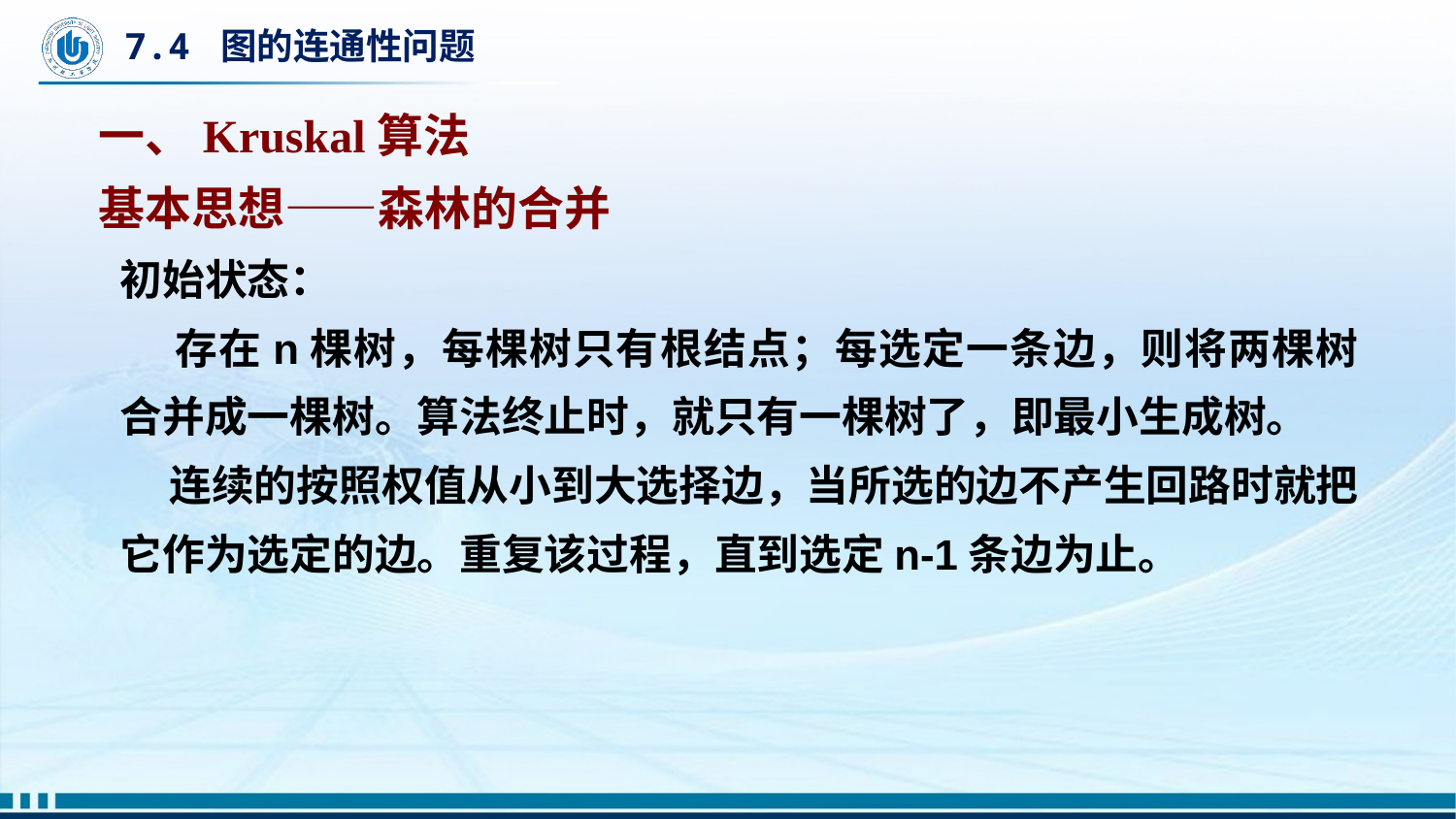

# 7.4 图的连通性问题
一、Kruskal算法
基本思想——森林的合并
初始状态：
    存在n棵树，每棵树只有根结点；每选定一条边，则将两棵树合并成一棵树。算法终止时，就只有一棵树了，即最小生成树。
    连续的按照权值从小到大选择边，当所选的边不产生回路时就把它作为选定的边。重复该过程，直到选定n-1条边为止。